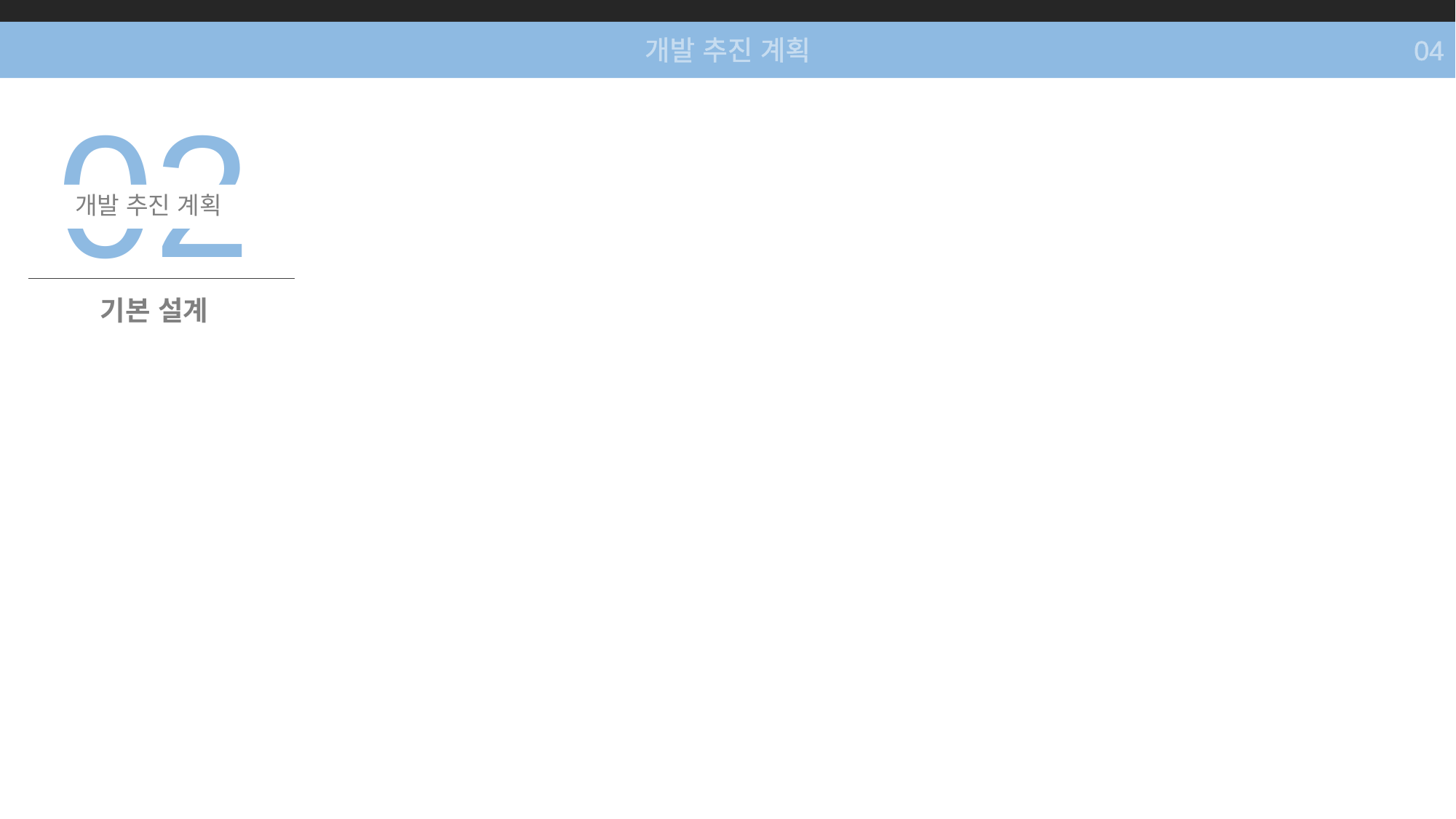

개발 추진 계획
04
02
개발 추진 계획

기본 설계